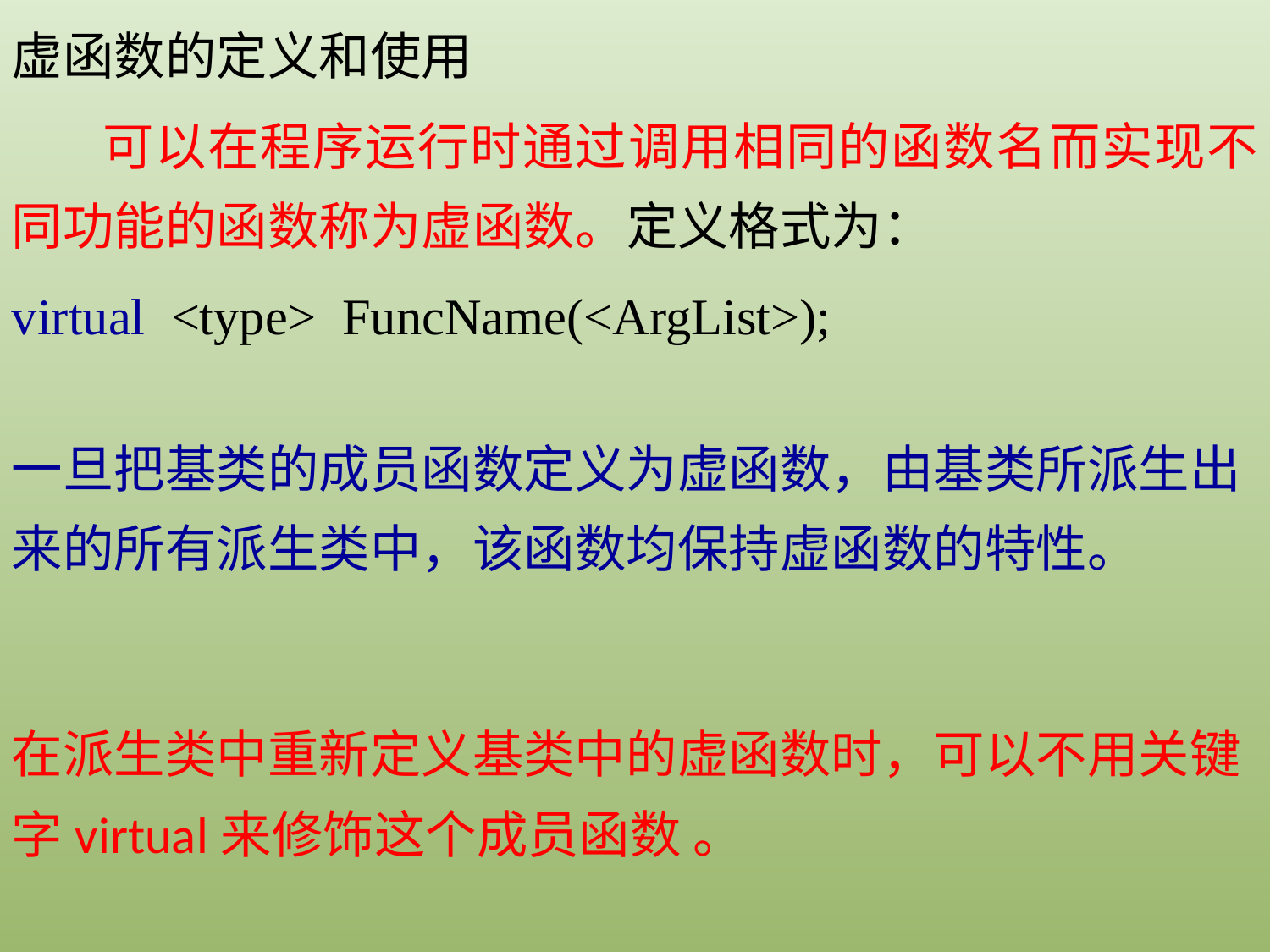

虚函数的定义和使用
      可以在程序运行时通过调用相同的函数名而实现不同功能的函数称为虚函数。定义格式为：
virtual  <type>  FuncName(<ArgList>);
一旦把基类的成员函数定义为虚函数，由基类所派生出来的所有派生类中，该函数均保持虚函数的特性。
在派生类中重新定义基类中的虚函数时，可以不用关键字virtual来修饰这个成员函数 。
786